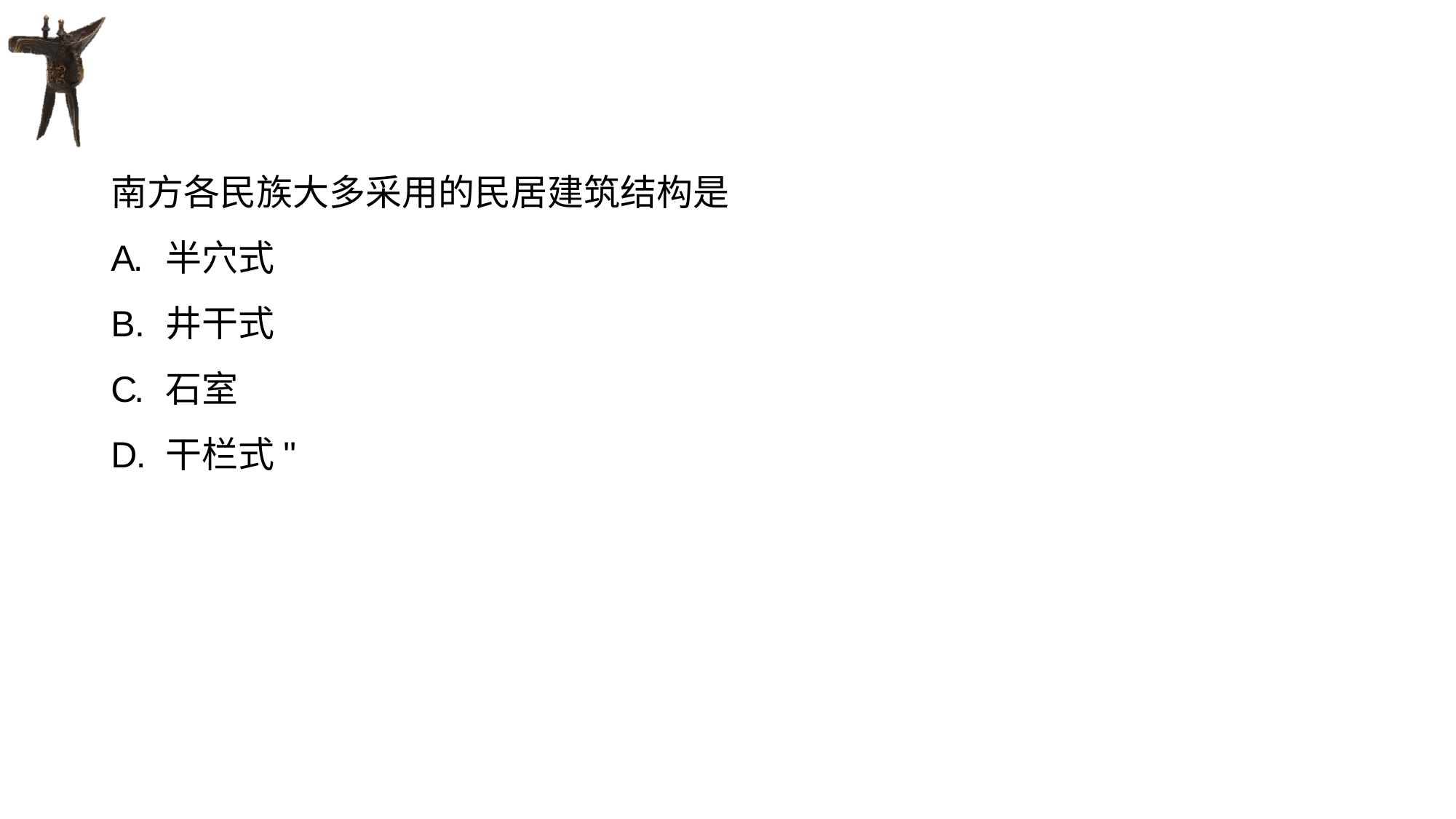

#
南方各民族大多采用的民居建筑结构是
半穴式
井干式
石室
干栏式"

92